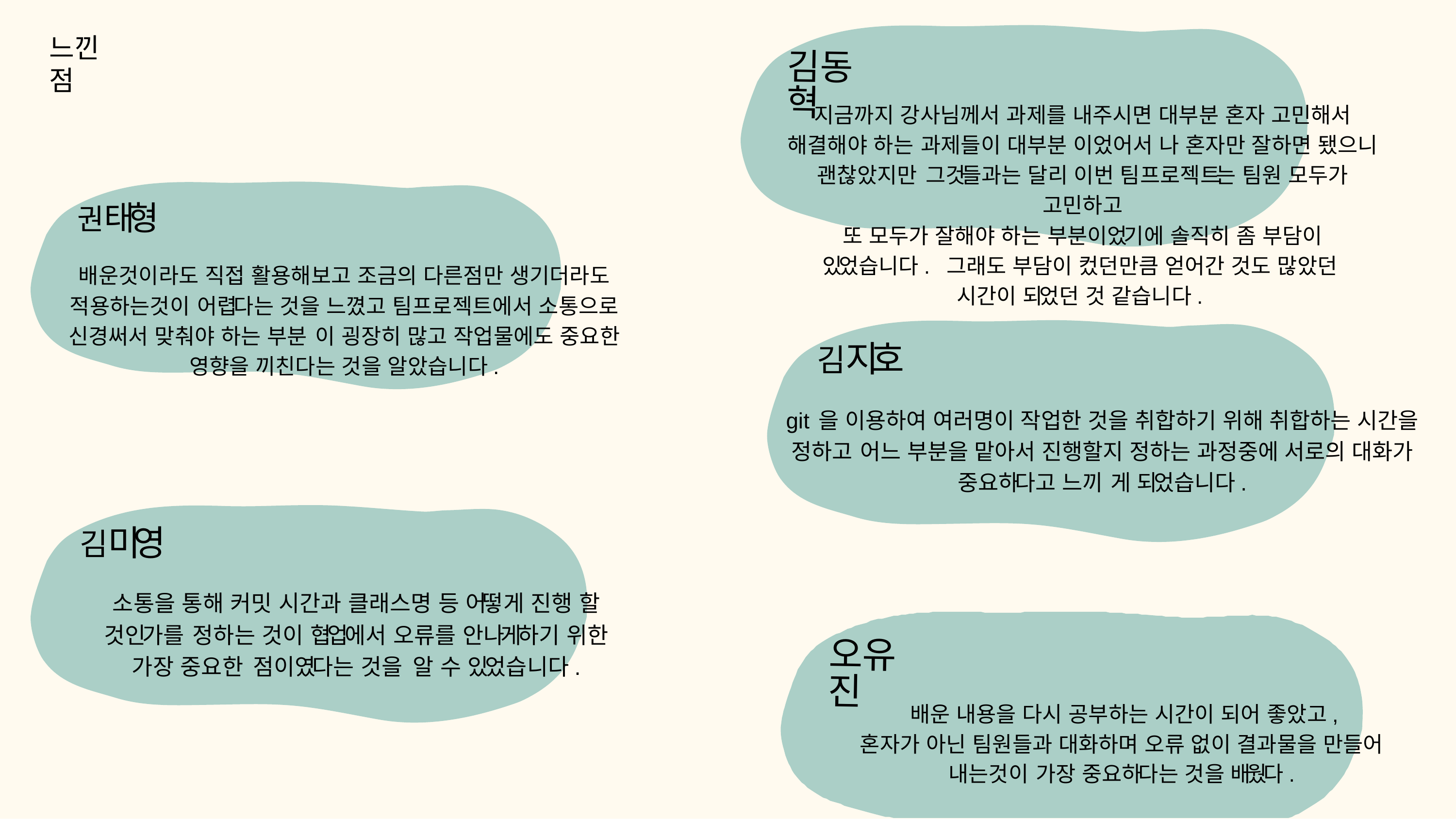

느낀점
김동혁
지금까지 강사님께서 과제를 내주시면 대부분 혼자 고민해서 해결해야 하는  과제들이 대부분 이었어서 나 혼자만 잘하면 됐으니 괜찮았지만  그것들과는 달리 이번 팀프로젝트는 팀원 모두가 고민하고
또 모두가 잘해야 하는 부분이었기에 솔직히 좀 부담이 있었습니다.  그래도 부담이 컸던만큼 얻어간 것도 많았던 시간이 되었던 것 같습니다.

권태형
배운것이라도 직접 활용해보고 조금의 다른점만 생기더라도 적용하는것이  어렵다는 것을 느꼈고 팀프로젝트에서 소통으로 신경써서 맞춰야 하는 부분  이 굉장히 많고 작업물에도 중요한 영향을 끼친다는 것을 알았습니다.

김지호
git을 이용하여 여러명이 작업한 것을 취합하기 위해 취합하는 시간을 정하고  어느 부분을 맡아서 진행할지 정하는 과정중에 서로의 대화가 중요하다고 느끼  게 되었습니다.

김미영
소통을 통해 커밋 시간과 클래스명 등 어떻게 진행 할 것인가를  정하는 것이 협업에서 오류를 안나게하기 위한 가장 중요한  점이였다는 것을 알 수 있었습니다.

오유진
배운 내용을 다시 공부하는 시간이 되어 좋았고,
혼자가 아닌 팀원들과 대화하며 오류 없이 결과물을 만들어 내는것이  가장 중요하다는 것을 배웠다.